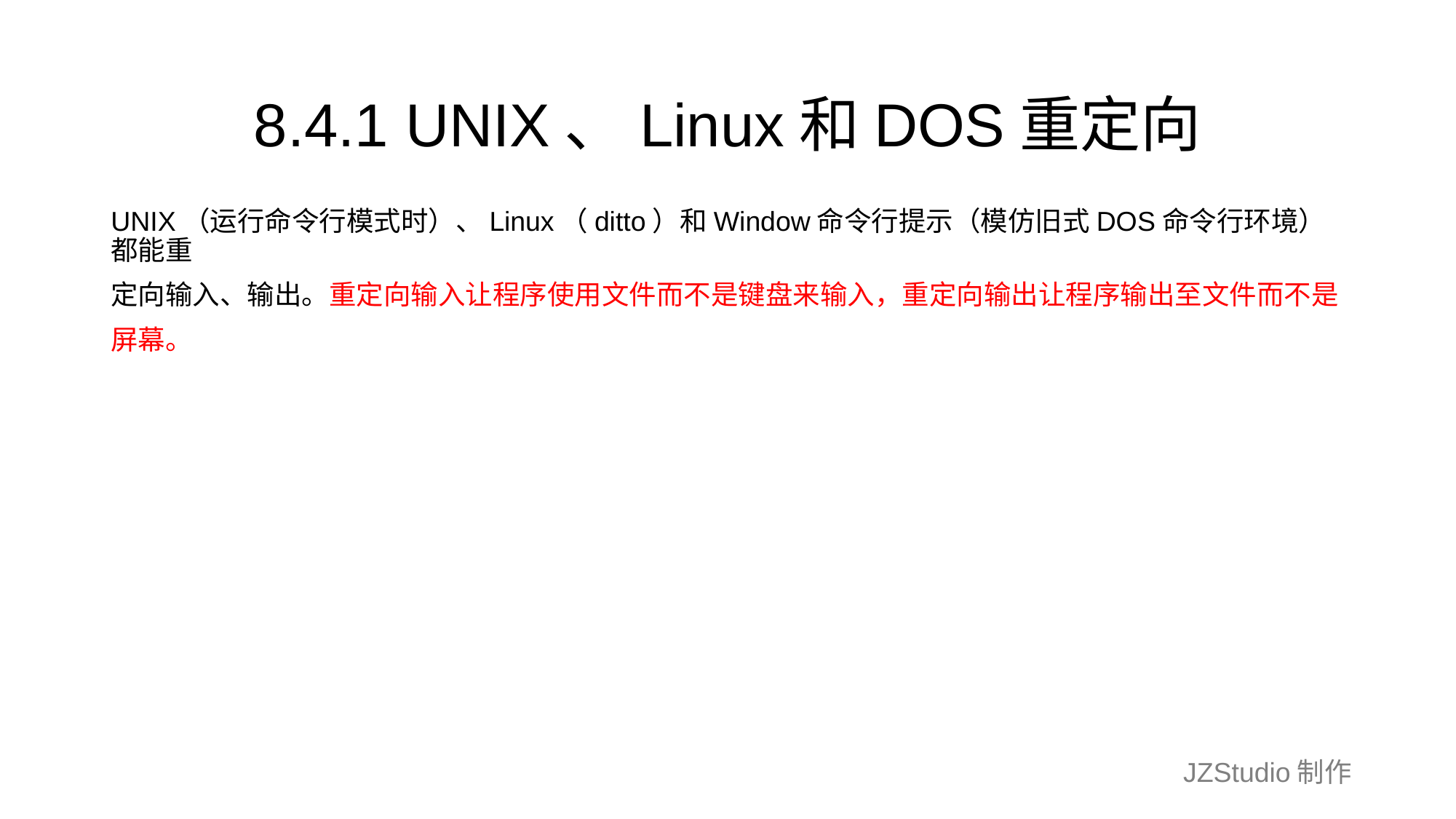

# 8.4.1 UNIX、Linux和DOS重定向
UNIX（运行命令行模式时）、Linux（ditto）和Window命令行提示（模仿旧式DOS命令行环境）都能重
定向输入、输出。重定向输入让程序使用文件而不是键盘来输入，重定向输出让程序输出至文件而不是
屏幕。